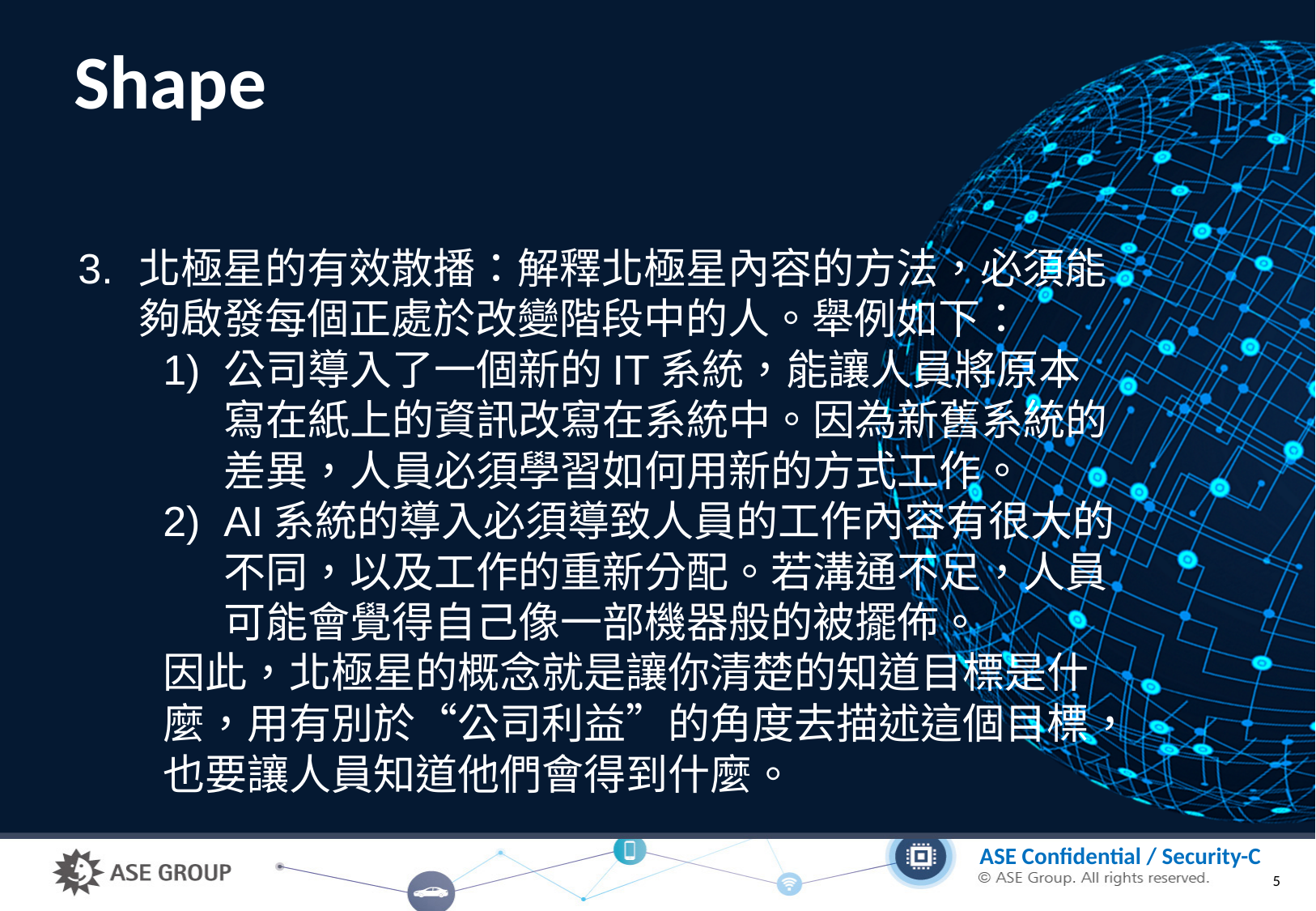

# Shape
北極星的有效散播：解釋北極星內容的方法，必須能夠啟發每個正處於改變階段中的人。舉例如下：
公司導入了一個新的IT系統，能讓人員將原本寫在紙上的資訊改寫在系統中。因為新舊系統的差異，人員必須學習如何用新的方式工作。
AI系統的導入必須導致人員的工作內容有很大的不同，以及工作的重新分配。若溝通不足，人員可能會覺得自己像一部機器般的被擺佈。
因此，北極星的概念就是讓你清楚的知道目標是什麼，用有別於“公司利益”的角度去描述這個目標，也要讓人員知道他們會得到什麼。